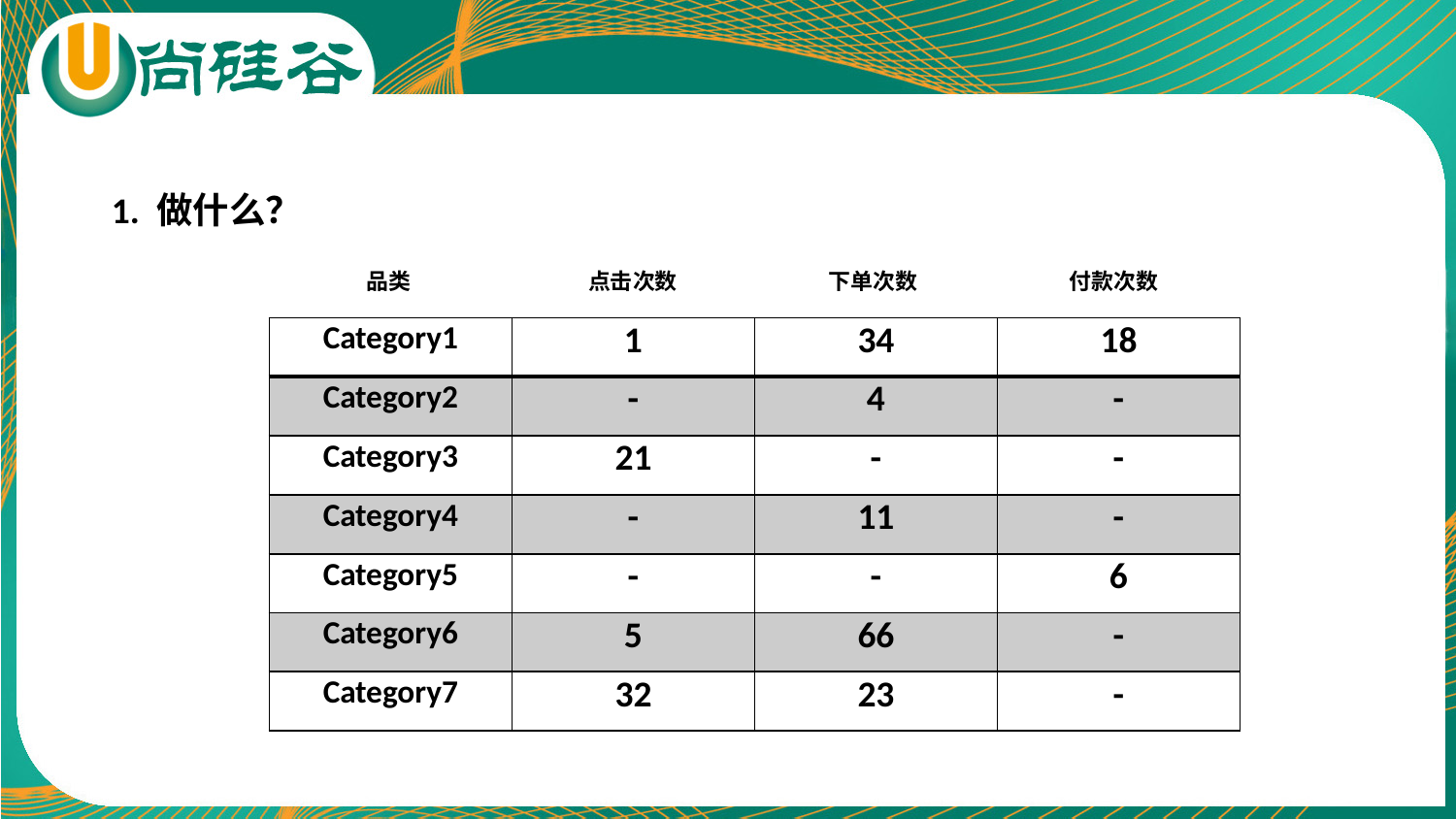

1. 做什么？
    品类	                    点击次数	          下单次数 		付款次数
| Category1 | 1 | 34 | 18 |
| --- | --- | --- | --- |
| Category2 | - | 4 | - |
| Category3 | 21 | - | - |
| Category4 | - | 11 | - |
| Category5 | - | - | 6 |
| Category6 | 5 | 66 | - |
| Category7 | 32 | 23 | - |